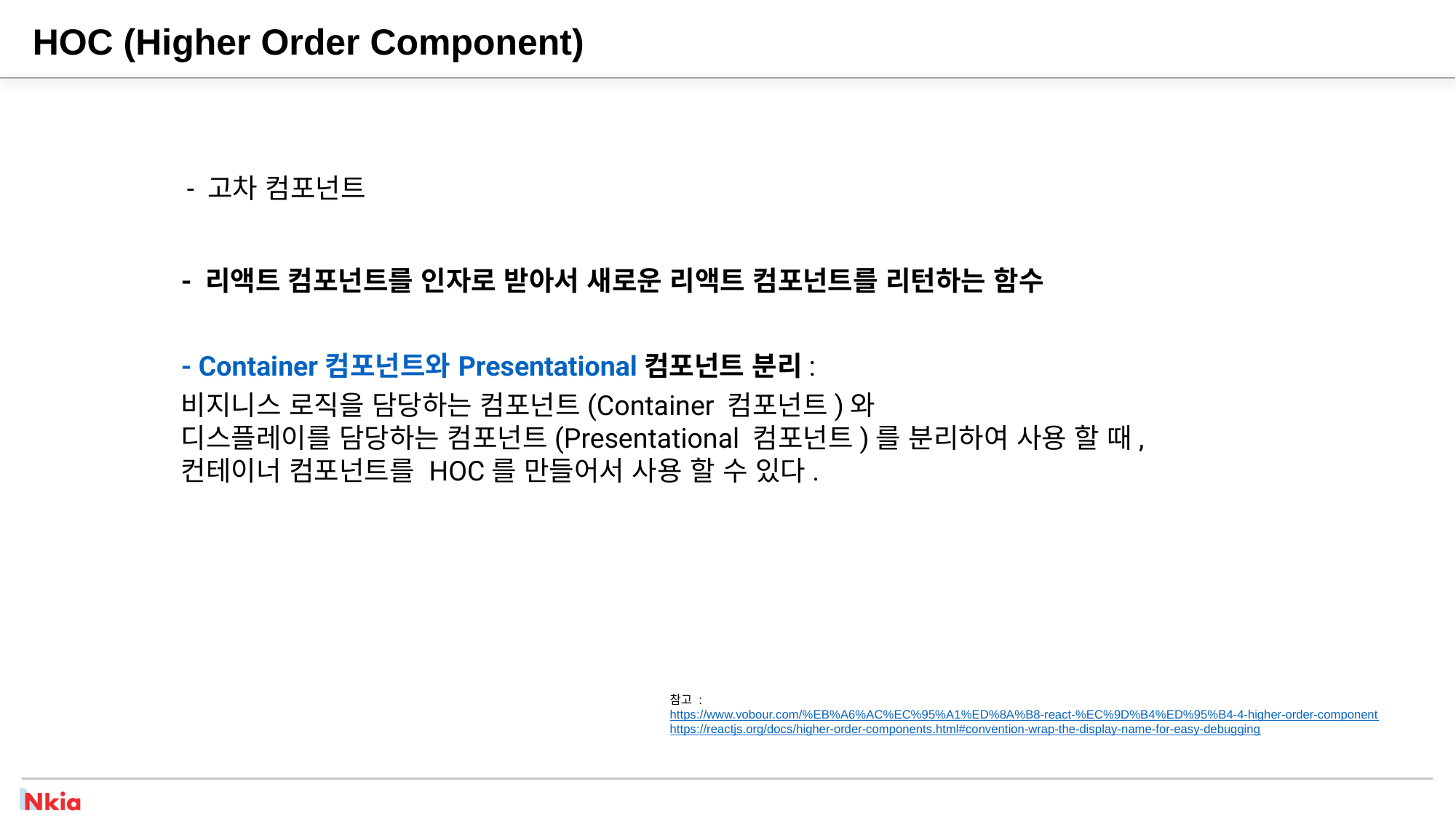

# HOC (Higher Order Component)
- 고차 컴포넌트
- 리액트 컴포넌트를 인자로 받아서 새로운 리액트 컴포넌트를 리턴하는 함수
- Container 컴포넌트와 Presentational 컴포넌트 분리:
비지니스 로직을 담당하는 컴포넌트(Container 컴포넌트)와
디스플레이를 담당하는 컴포넌트(Presentational 컴포넌트)를 분리하여 사용 할 때,
컨테이너 컴포넌트를 HOC를 만들어서 사용 할 수 있다.
참고 :
https://www.vobour.com/%EB%A6%AC%EC%95%A1%ED%8A%B8-react-%EC%9D%B4%ED%95%B4-4-higher-order-component
https://reactjs.org/docs/higher-order-components.html#convention-wrap-the-display-name-for-easy-debugging